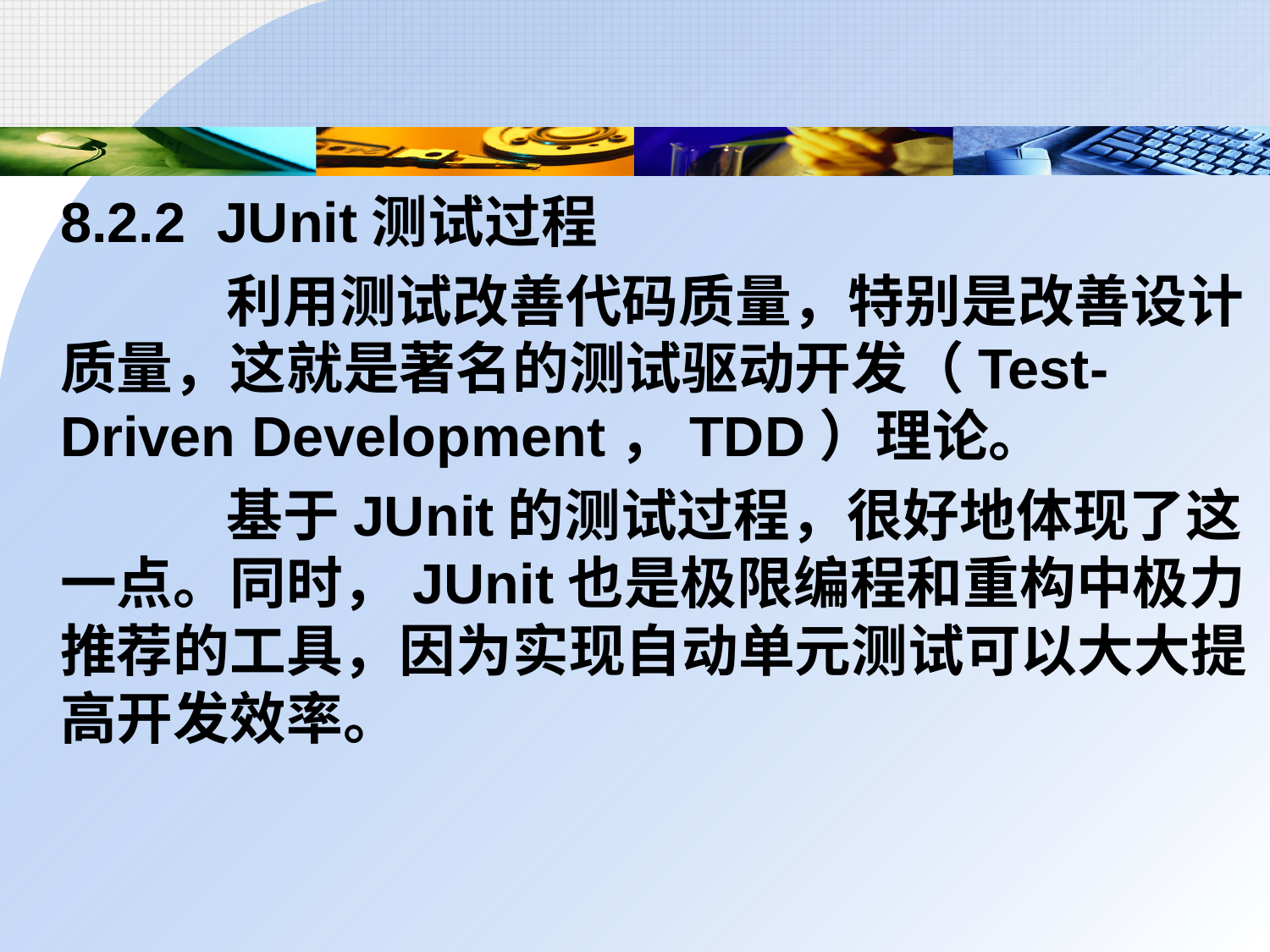

8.2.2  JUnit测试过程
		  利用测试改善代码质量，特别是改善设计质量，这就是著名的测试驱动开发（Test-Driven Development，TDD）理论。
		  基于JUnit的测试过程，很好地体现了这一点。同时，JUnit也是极限编程和重构中极力推荐的工具，因为实现自动单元测试可以大大提高开发效率。